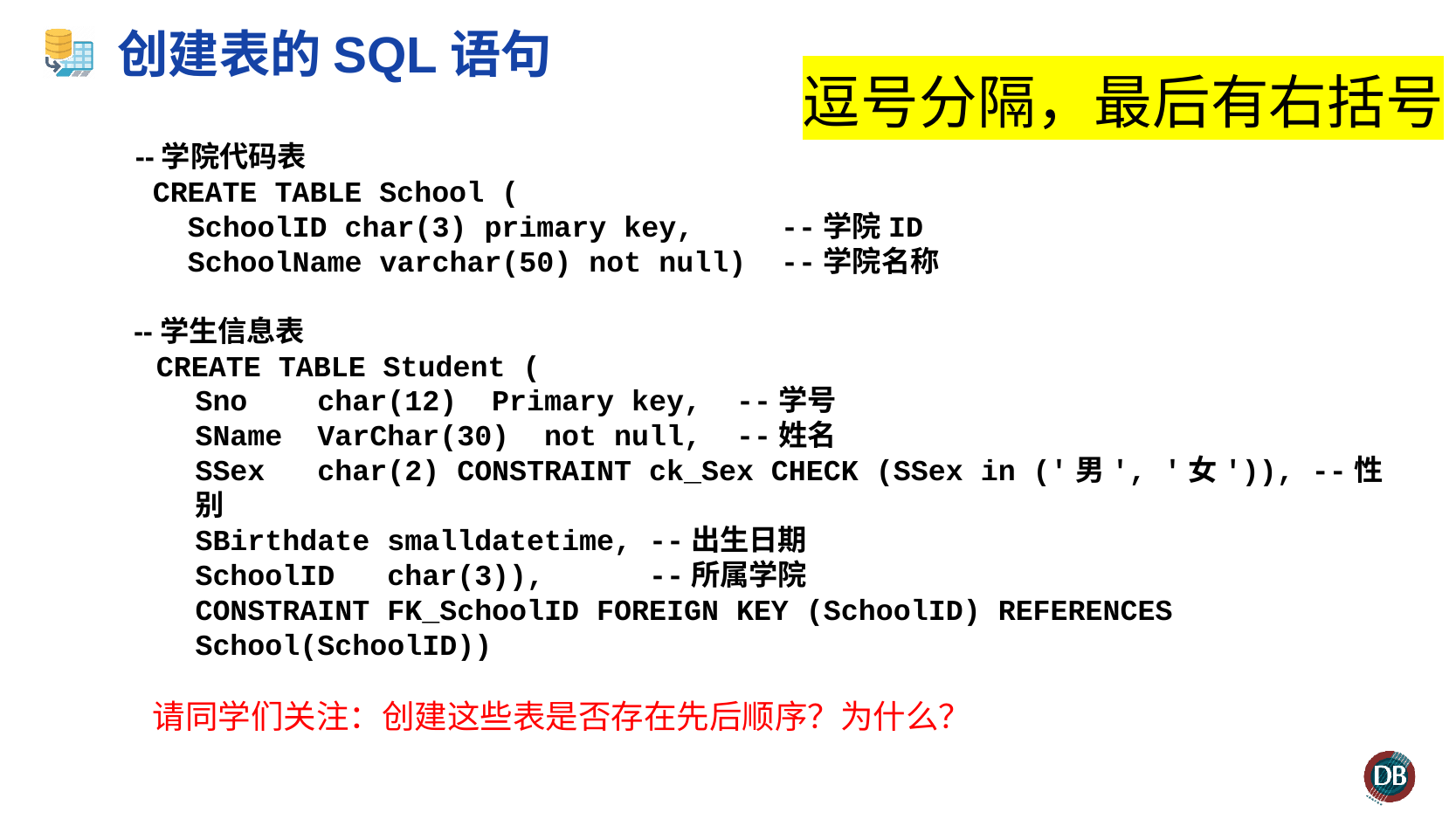

# 创建表的SQL语句
逗号分隔，最后有右括号
 --学院代码表
  CREATE TABLE School (
    SchoolID char(3) primary key,     --学院ID
    SchoolName varchar(50) not null)  --学院名称

  --学生信息表
CREATE TABLE Student (
Sno    char(12)  Primary key,  --学号
SName  VarChar(30)  not null,  --姓名
SSex   char(2) CONSTRAINT ck_Sex CHECK (SSex in ('男', '女')), --性别
SBirthdate smalldatetime, --出生日期
SchoolID   char(3)),      --所属学院
CONSTRAINT FK_SchoolID FOREIGN KEY (SchoolID) REFERENCES School(SchoolID))
请同学们关注：创建这些表是否存在先后顺序？为什么？